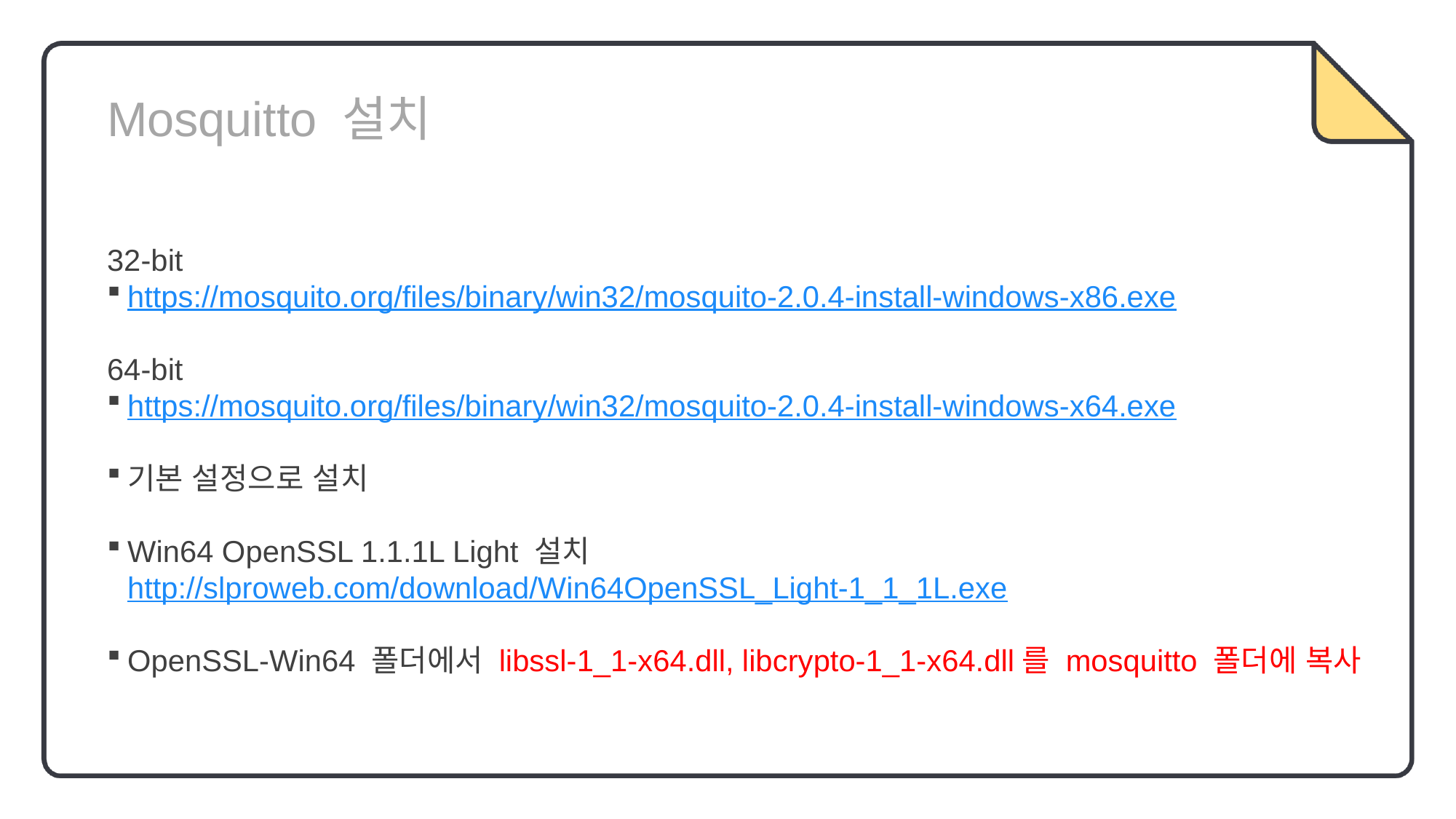

Mosquitto 설치
32-bit
https://mosquito.org/files/binary/win32/mosquito-2.0.4-install-windows-x86.exe

64-bit
https://mosquito.org/files/binary/win32/mosquito-2.0.4-install-windows-x64.exe

기본 설정으로 설치

Win64 OpenSSL 1.1.1L Light 설치 http://slproweb.com/download/Win64OpenSSL_Light-1_1_1L.exe

OpenSSL-Win64 폴더에서 libssl-1_1-x64.dll, libcrypto-1_1-x64.dll를 mosquitto 폴더에 복사